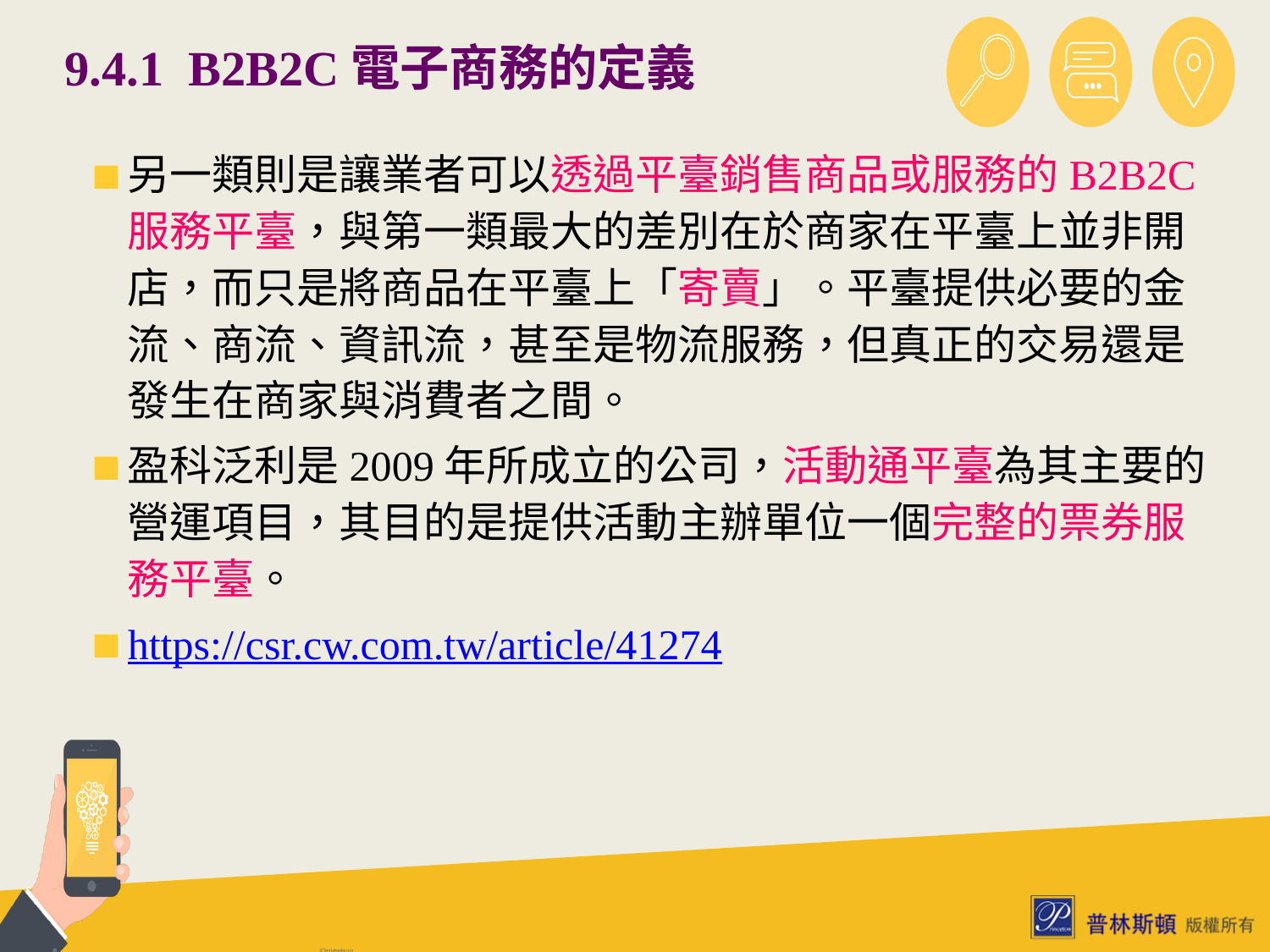

# 9.4.1  B2B2C電子商務的定義
另一類則是讓業者可以透過平臺銷售商品或服務的B2B2C服務平臺，與第一類最大的差別在於商家在平臺上並非開店，而只是將商品在平臺上「寄賣」。平臺提供必要的金流、商流、資訊流，甚至是物流服務，但真正的交易還是發生在商家與消費者之間。
盈科泛利是2009年所成立的公司，活動通平臺為其主要的營運項目，其目的是提供活動主辦單位一個完整的票券服務平臺。
https://csr.cw.com.tw/article/41274